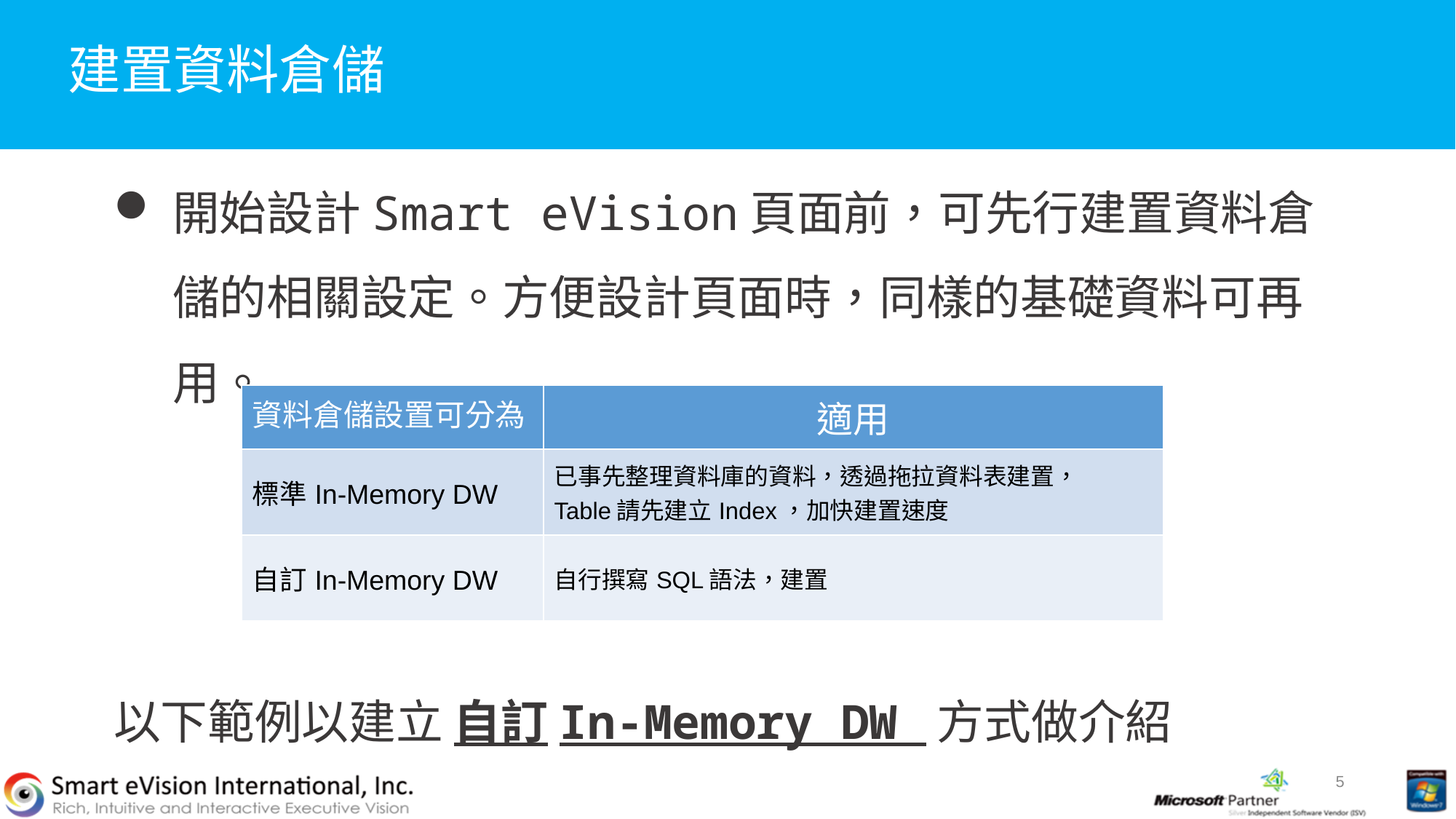

# 建置資料倉儲
開始設計Smart eVision頁面前，可先行建置資料倉儲的相關設定。方便設計頁面時，同樣的基礎資料可再用。

以下範例以建立 自訂In-Memory DW 方式做介紹
| 資料倉儲設置可分為 | 適用 |
| --- | --- |
| 標準In-Memory DW | 已事先整理資料庫的資料，透過拖拉資料表建置， Table請先建立Index，加快建置速度 |
| 自訂In-Memory DW | 自行撰寫SQL語法，建置 |
5